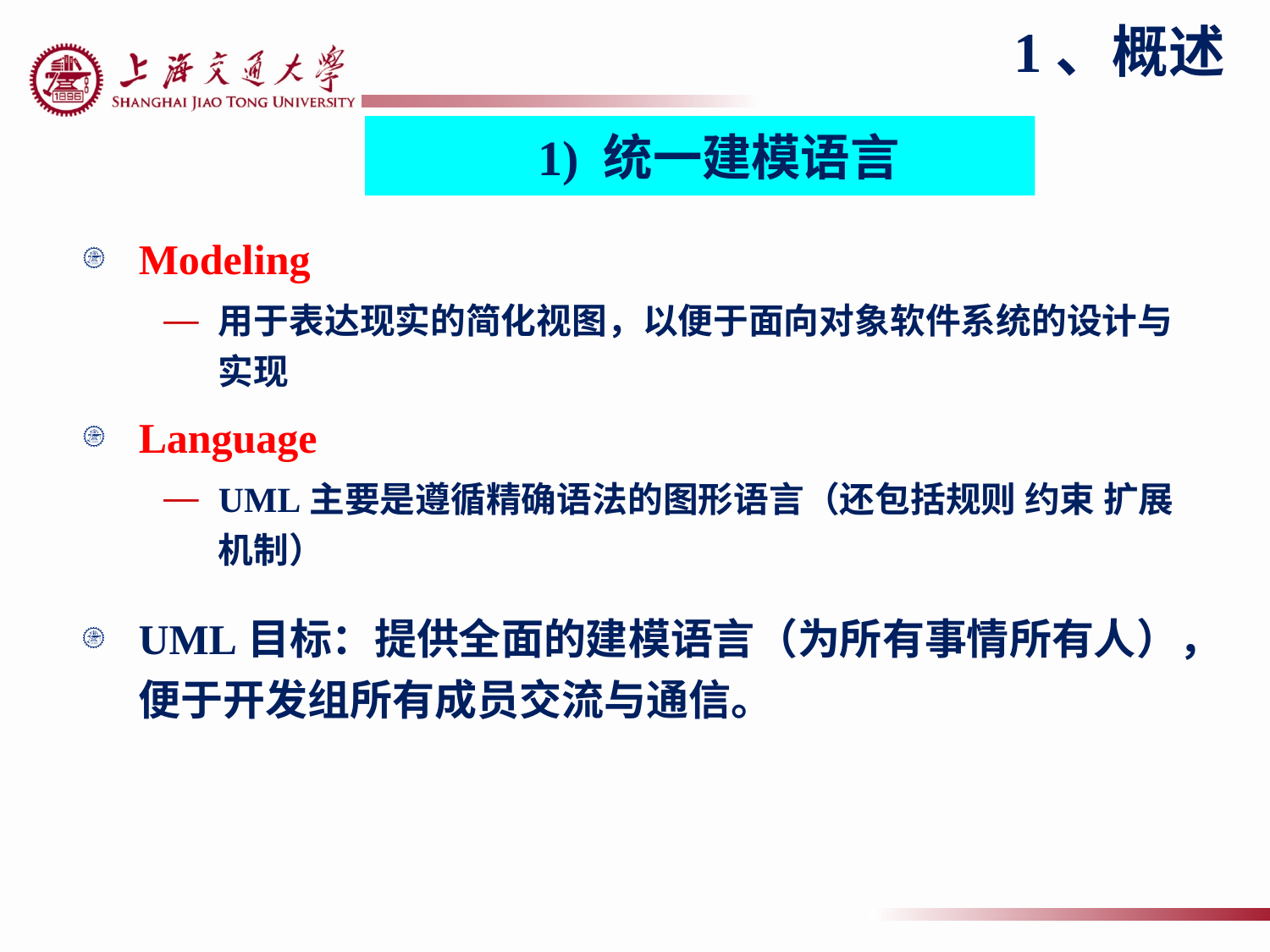

1、概述
1) 统一建模语言
Modeling
用于表达现实的简化视图，以便于面向对象软件系统的设计与实现
Language
UML主要是遵循精确语法的图形语言（还包括规则 约束 扩展机制）

UML目标：提供全面的建模语言（为所有事情所有人），便于开发组所有成员交流与通信。